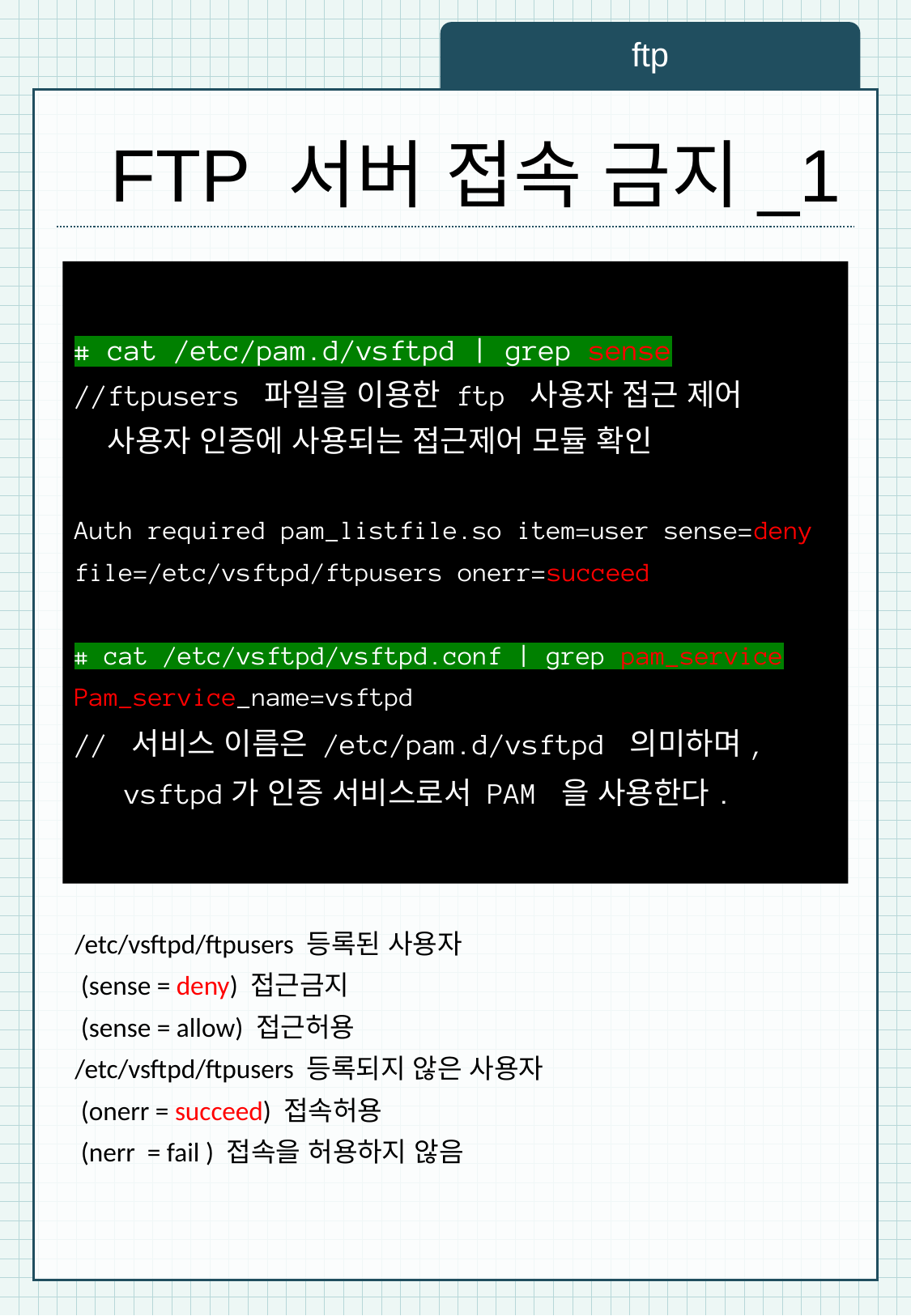

ftp

FTP 서버 접속 금지_1
# cat /etc/pam.d/vsftpd | grep sense
//ftpusers 파일을 이용한 ftp 사용자 접근 제어
   사용자 인증에 사용되는 접근제어 모듈 확인

Auth required pam_listfile.so item=user sense=deny
file=/etc/vsftpd/ftpusers onerr=succeed

# cat /etc/vsftpd/vsftpd.conf | grep pam_service
Pam_service_name=vsftpd
// 서비스 이름은 /etc/pam.d/vsftpd 의미하며,
   vsftpd가 인증 서비스로서 PAM 을 사용한다.
/etc/vsftpd/ftpusers 등록된 사용자
 (sense = deny) 접근금지
 (sense = allow) 접근허용
/etc/vsftpd/ftpusers 등록되지 않은 사용자
 (onerr = succeed) 접속허용
 (nerr  = fail ) 접속을 허용하지 않음